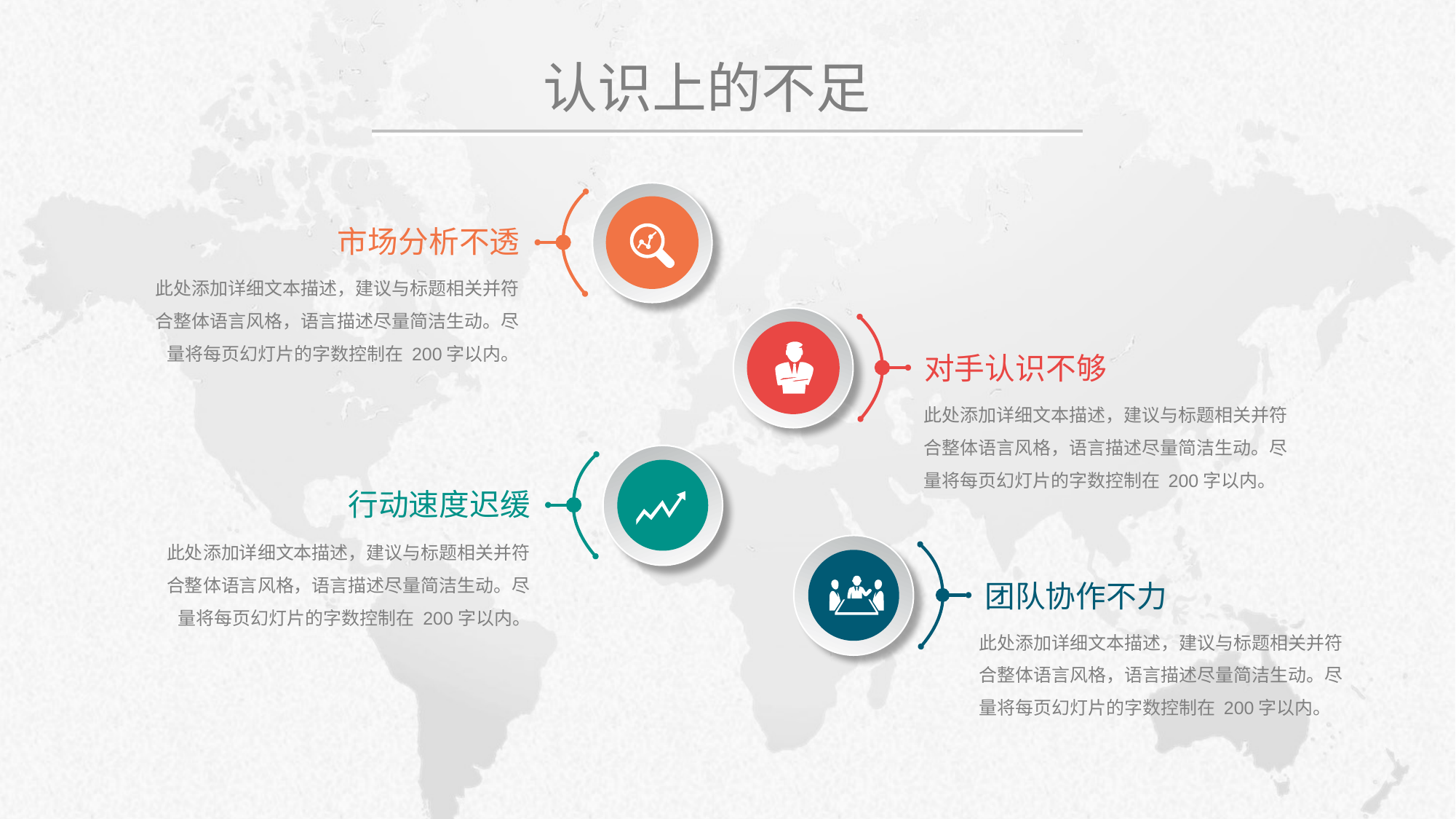

# 认识上的不足

市场分析不透
此处添加详细文本描述，建议与标题相关并符合整体语言风格，语言描述尽量简洁生动。尽量将每页幻灯片的字数控制在 200字以内。

对手认识不够
此处添加详细文本描述，建议与标题相关并符合整体语言风格，语言描述尽量简洁生动。尽量将每页幻灯片的字数控制在 200字以内。

行动速度迟缓
此处添加详细文本描述，建议与标题相关并符合整体语言风格，语言描述尽量简洁生动。尽量将每页幻灯片的字数控制在 200字以内。

团队协作不力
此处添加详细文本描述，建议与标题相关并符合整体语言风格，语言描述尽量简洁生动。尽量将每页幻灯片的字数控制在 200字以内。